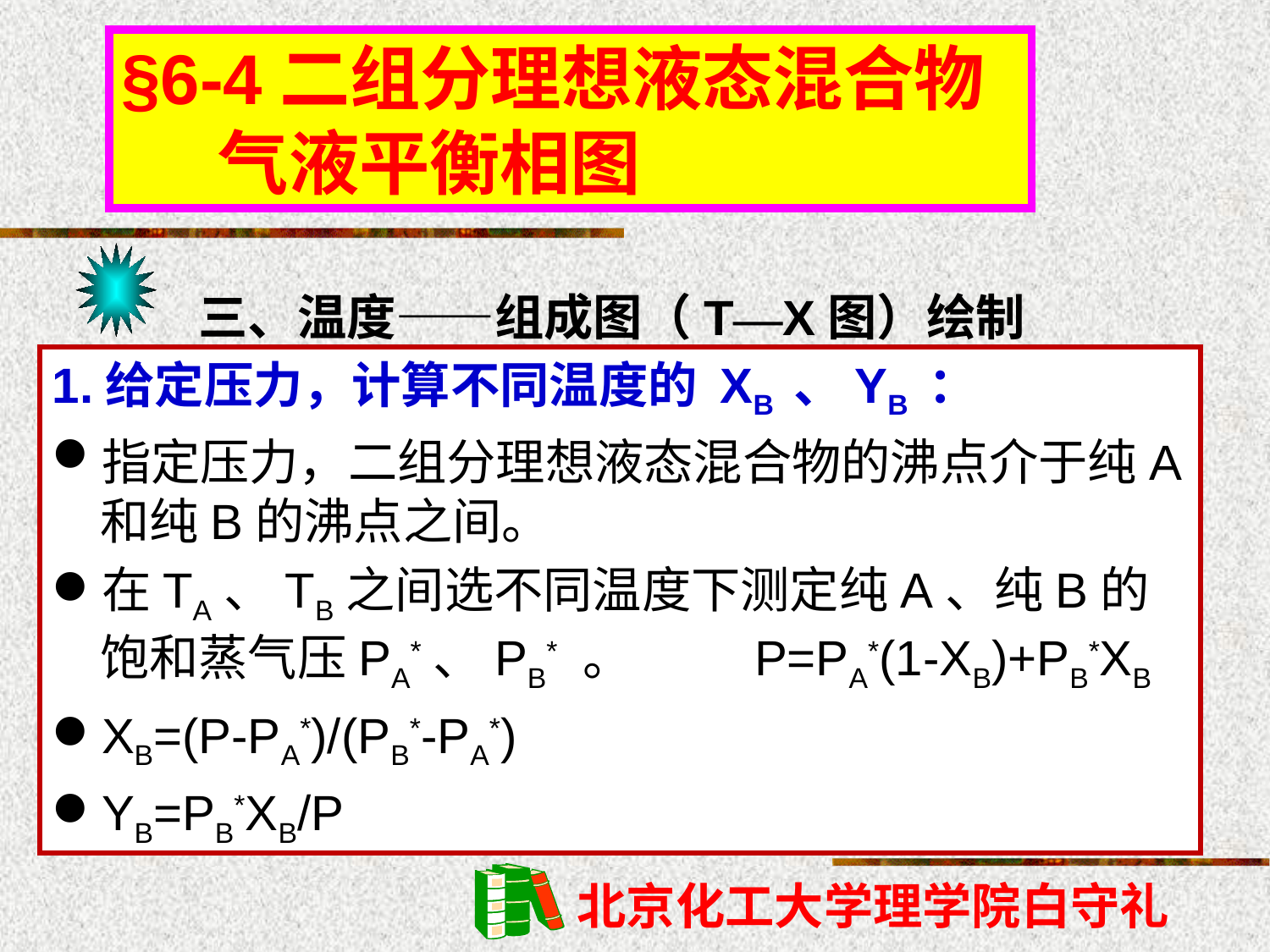

§6-4二组分理想液态混合物
      气液平衡相图

三、温度——组成图（T—X图）绘制
1.给定压力，计算不同温度的 XB 、YB ：
指定压力，二组分理想液态混合物的沸点介于纯A和纯B的沸点之间。
在TA、TB之间选不同温度下测定纯A、纯B的饱和蒸气压PA*、PB* 。          P=PA*(1-XB)+PB*XB
XB=(P-PA*)/(PB*-PA*)
YB=PB*XB/P